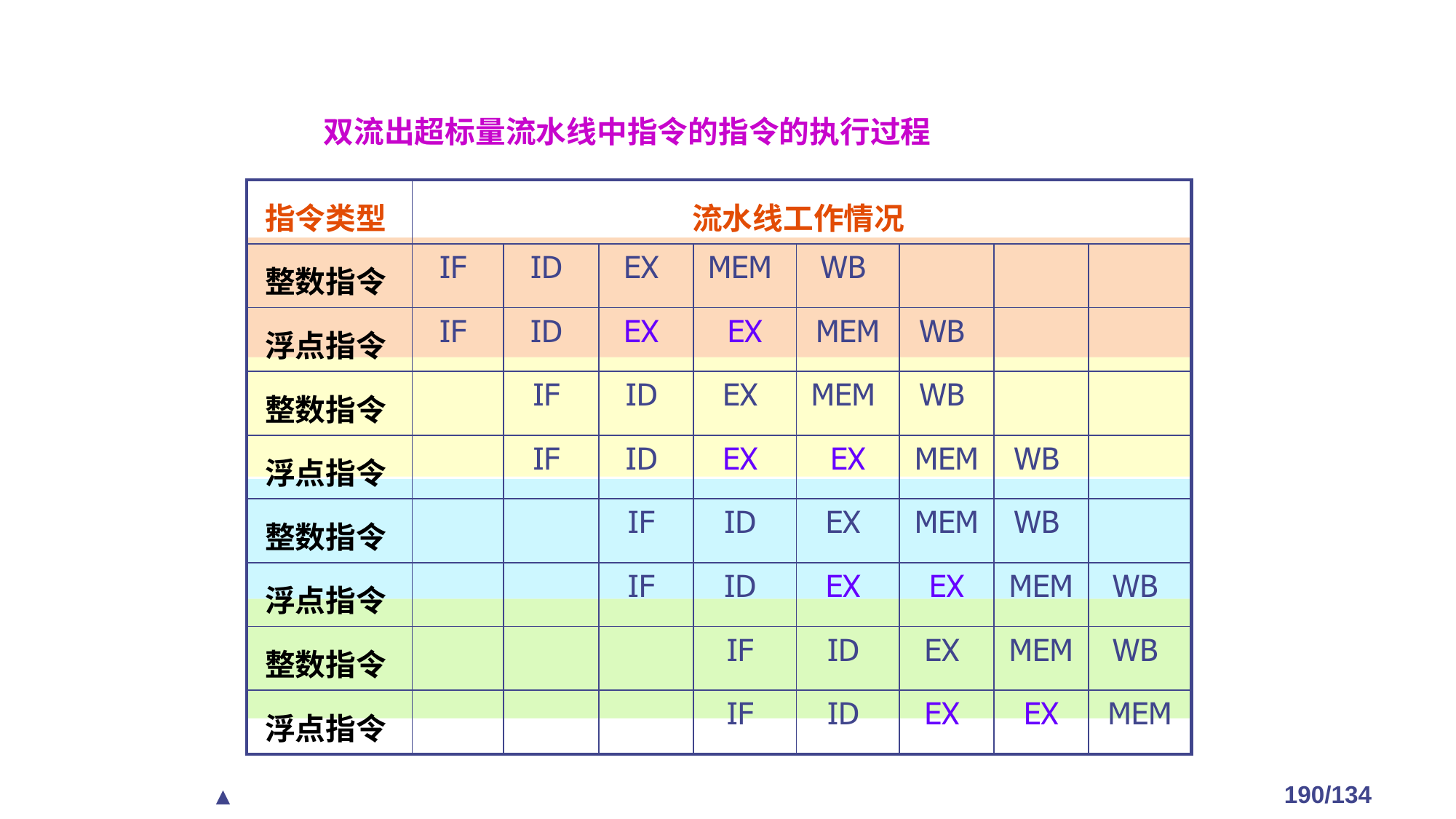

双流出超标量流水线中指令的指令的执行过程

| 指令类型 | 流水线工作情况 |  |  |  |  |  |  |  |
| --- | --- | --- | --- | --- | --- | --- | --- | --- |
| 整数指令 | IF | ID | EX | MEM | WB |  |  |  |
| 浮点指令 | IF | ID | EX | EX | MEM | WB |  |  |
| 整数指令 |  | IF | ID | EX | MEM | WB |  |  |
| 浮点指令 |  | IF | ID | EX | EX | MEM | WB |  |
| 整数指令 |  |  | IF | ID | EX | MEM | WB |  |
| 浮点指令 |  |  | IF | ID | EX | EX | MEM | WB |
| 整数指令 |  |  |  | IF | ID | EX | MEM | WB |
| 浮点指令 |  |  |  | IF | ID | EX | EX | MEM |